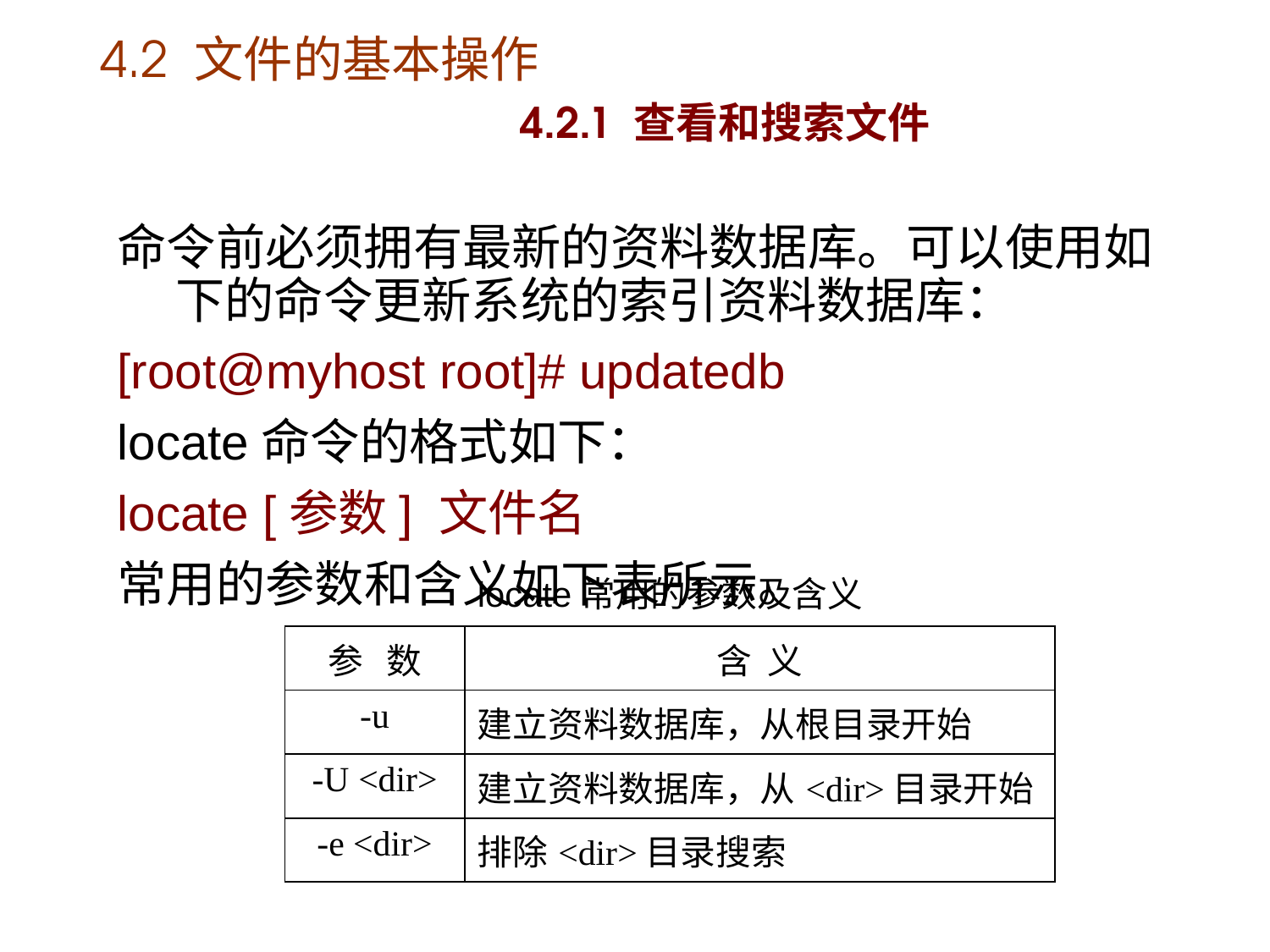

# 4.2 文件的基本操作 4.2.1 查看和搜索文件
命令前必须拥有最新的资料数据库。可以使用如下的命令更新系统的索引资料数据库：
[root@myhost root]# updatedb
locate命令的格式如下：
locate [参数] 文件名
常用的参数和含义如下表所示。
locate常用的参数及含义
| 参 数 | 含 义 |
| --- | --- |
| -u | 建立资料数据库，从根目录开始 |
| -U <dir> | 建立资料数据库，从<dir>目录开始 |
| -e <dir> | 排除<dir>目录搜索 |